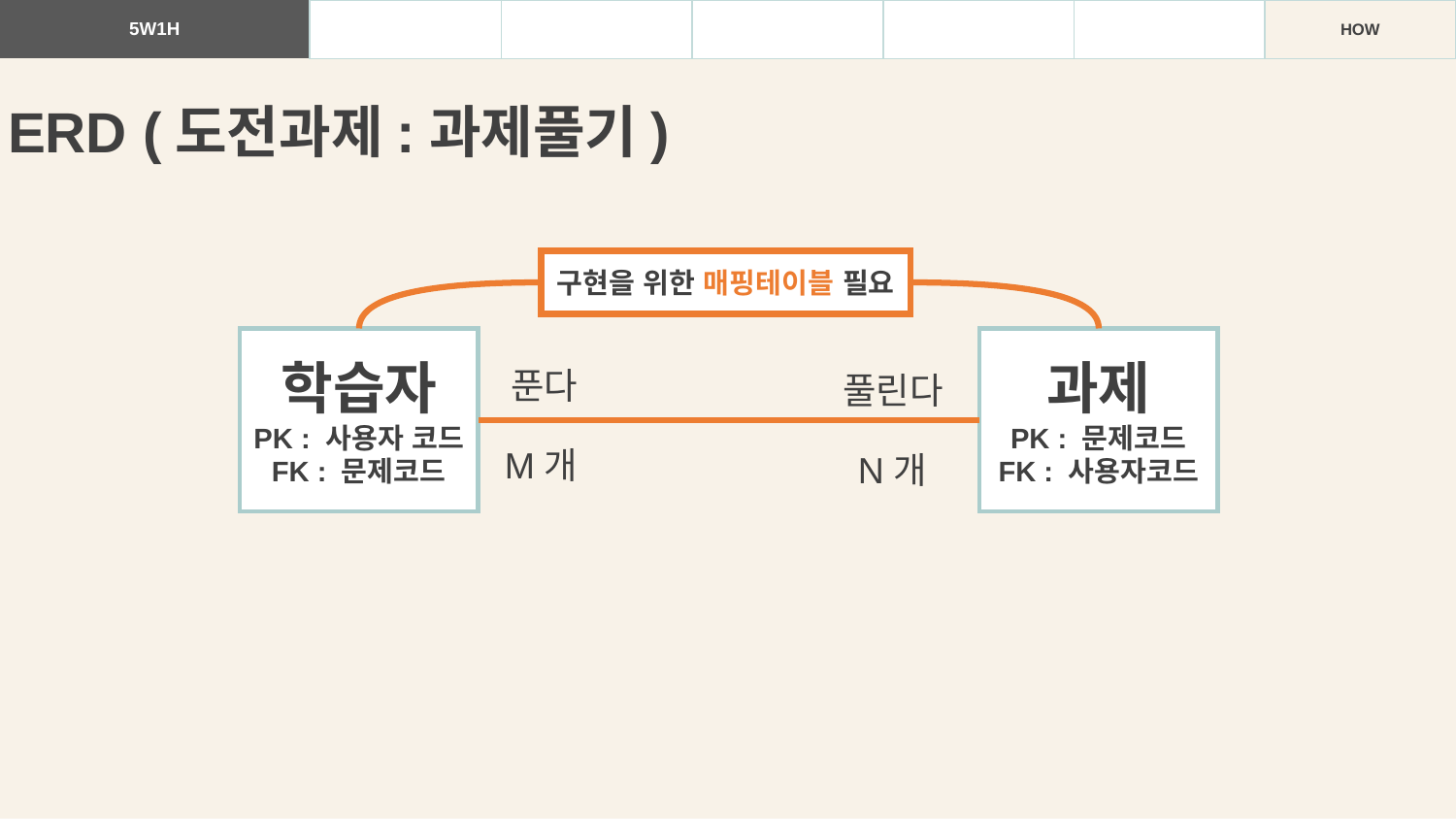

| 5W1H | WHAT | WHY | WHO | WHEN | WHERE | HOW |
| --- | --- | --- | --- | --- | --- | --- |
ERD (도전과제:과제풀기)
구현을 위한 매핑테이블 필요
학습자
PK : 사용자 코드
FK : 문제코드
과제
PK : 문제코드
FK : 사용자코드
푼다
풀린다
M개
N개